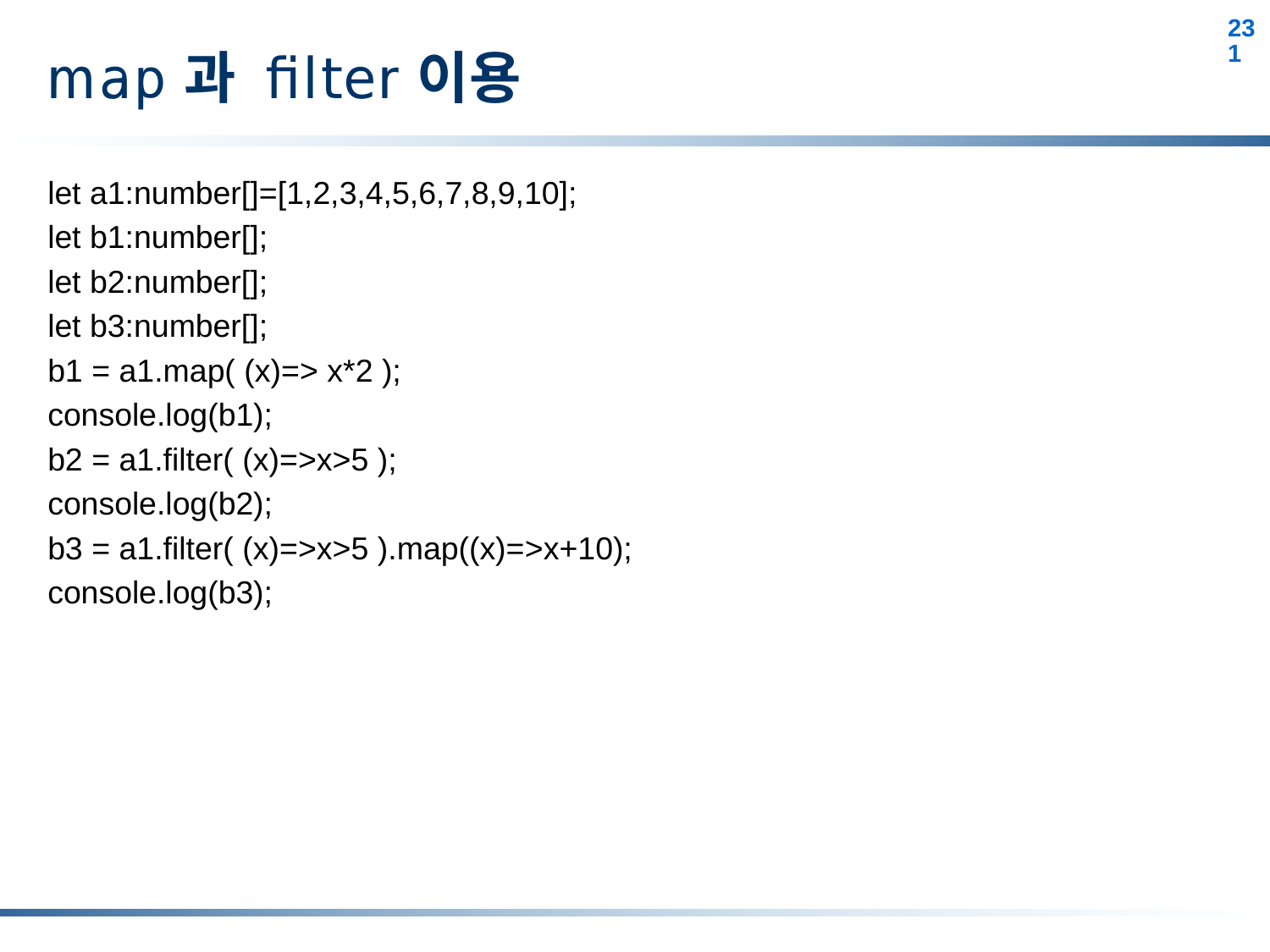

# map과 filter이용
let a1:number[]=[1,2,3,4,5,6,7,8,9,10];
let b1:number[];
let b2:number[];
let b3:number[];
b1 = a1.map( (x)=> x*2 );
console.log(b1);
b2 = a1.filter( (x)=>x>5 );
console.log(b2);
b3 = a1.filter( (x)=>x>5 ).map((x)=>x+10);
console.log(b3);

231